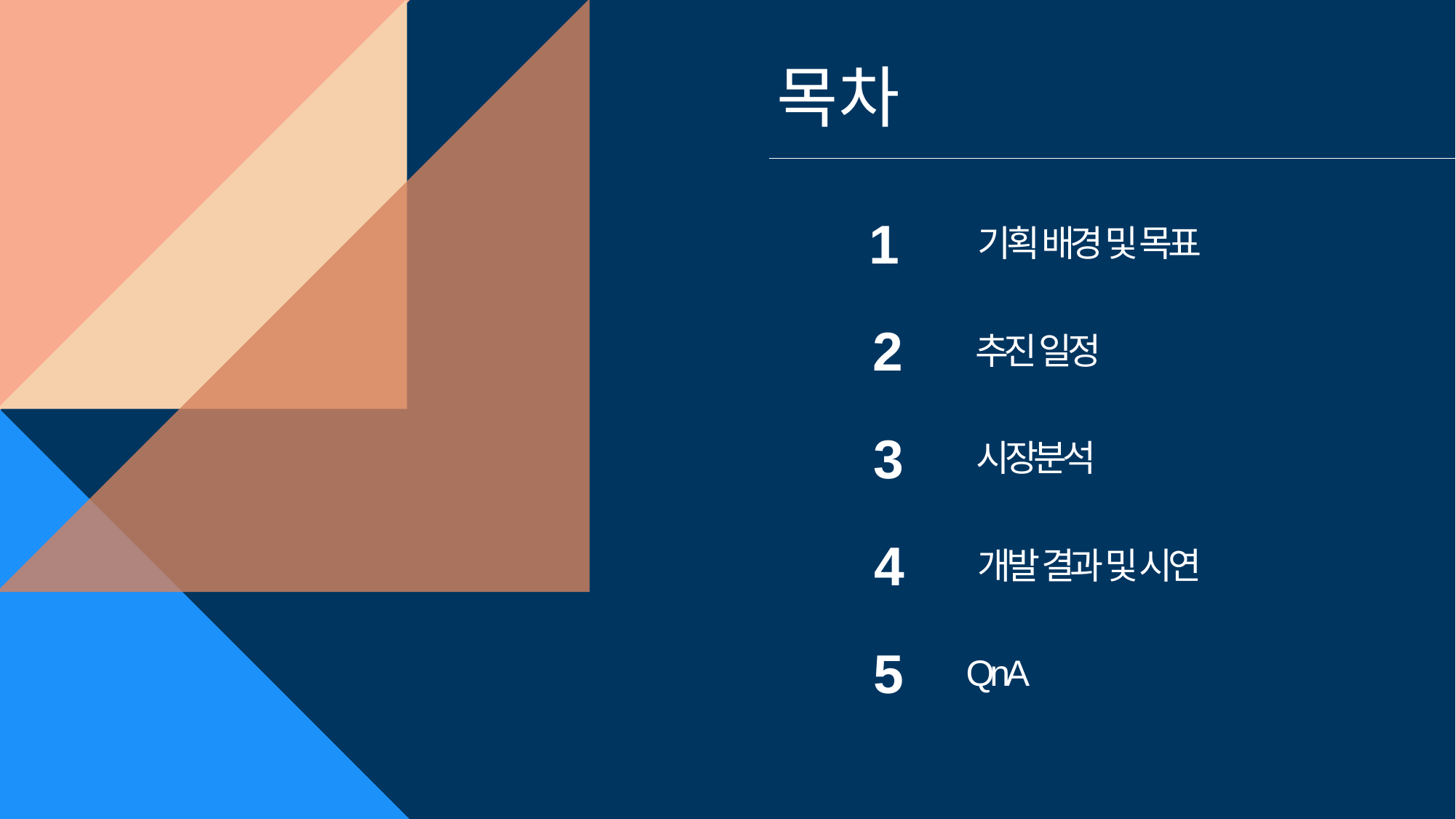

목차
1
기획 배경 및 목표
2
추진 일정
3
시장분석
4
개발 결과 및 시연
5
QnA